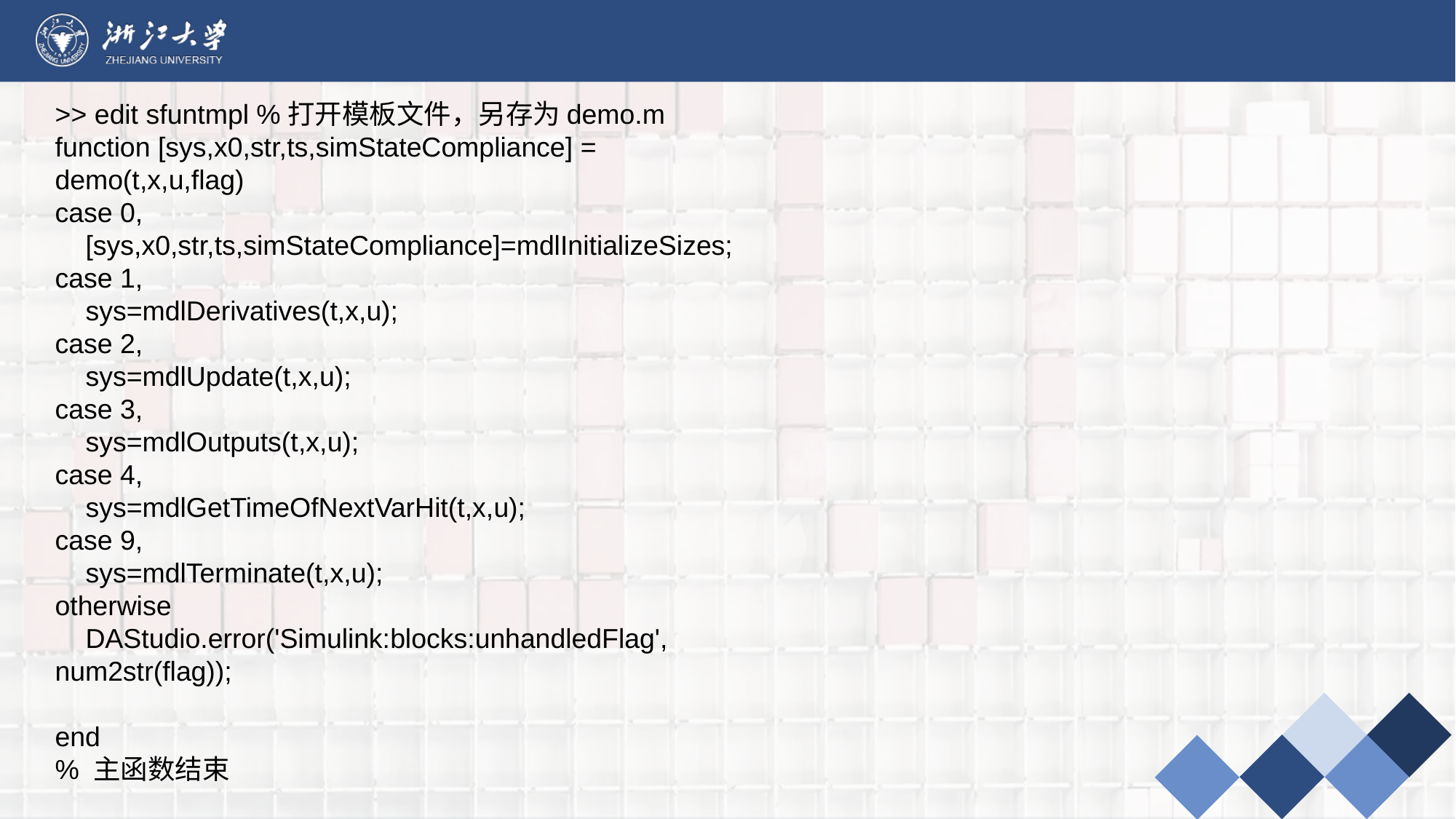

>> edit sfuntmpl %打开模板文件，另存为demo.m
function [sys,x0,str,ts,simStateCompliance] = demo(t,x,u,flag)
case 0,
    [sys,x0,str,ts,simStateCompliance]=mdlInitializeSizes;
case 1,
    sys=mdlDerivatives(t,x,u);
case 2,
    sys=mdlUpdate(t,x,u);
case 3,
    sys=mdlOutputs(t,x,u);
case 4,
    sys=mdlGetTimeOfNextVarHit(t,x,u);
case 9,
    sys=mdlTerminate(t,x,u);
otherwise
    DAStudio.error('Simulink:blocks:unhandledFlag', num2str(flag));

end
% 主函数结束